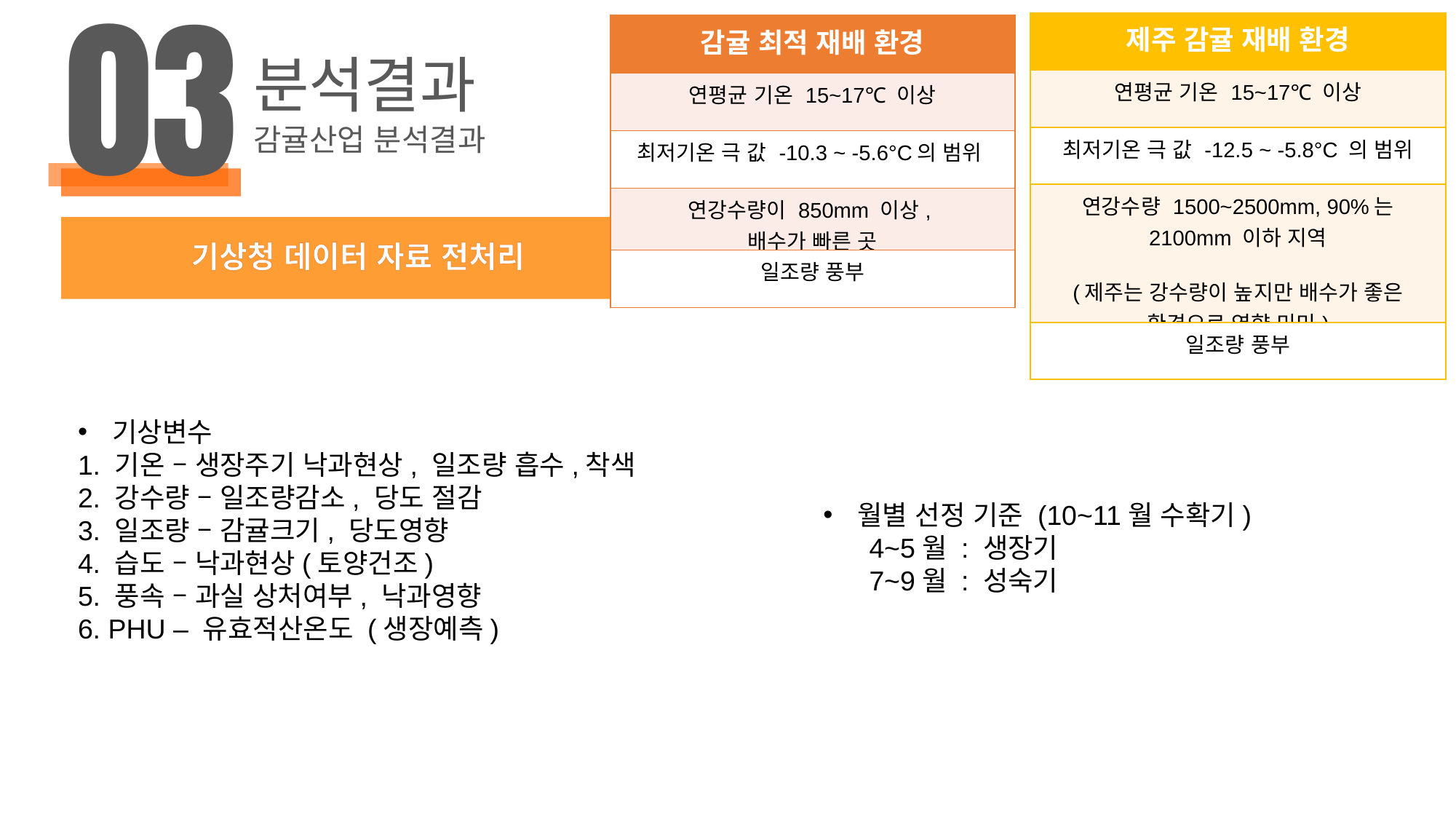

03
분석결과

| 제주 감귤 재배 환경 |
| --- |
| 연평균 기온 15~17℃ 이상 |
| 최저기온 극 값 -12.5 ~ -5.8°C 의 범위 |
| 연강수량 1500~2500mm, 90%는 2100mm 이하 지역 (제주는 강수량이 높지만 배수가 좋은 환경으로 영향 미미) |
| 일조량 풍부 |
| 감귤 최적 재배 환경 |
| --- |
| 연평균 기온 15~17℃ 이상 |
| 최저기온 극 값 -10.3 ~ -5.6°C의 범위 |
| 연강수량이 850mm 이상, 배수가 빠른 곳 |
| 일조량 풍부 |
감귤산업 분석결과

기상청 데이터 자료 전처리
기상변수
1. 기온 – 생장주기 낙과현상, 일조량 흡수,착색
2. 강수량 – 일조량감소, 당도 절감
3. 일조량 – 감귤크기, 당도영향
4. 습도 – 낙과현상(토양건조)
5. 풍속 – 과실 상처여부, 낙과영향
6. PHU – 유효적산온도 (생장예측)
월별 선정 기준 (10~11월 수확기)
      4~5월 : 생장기
      7~9월 : 성숙기